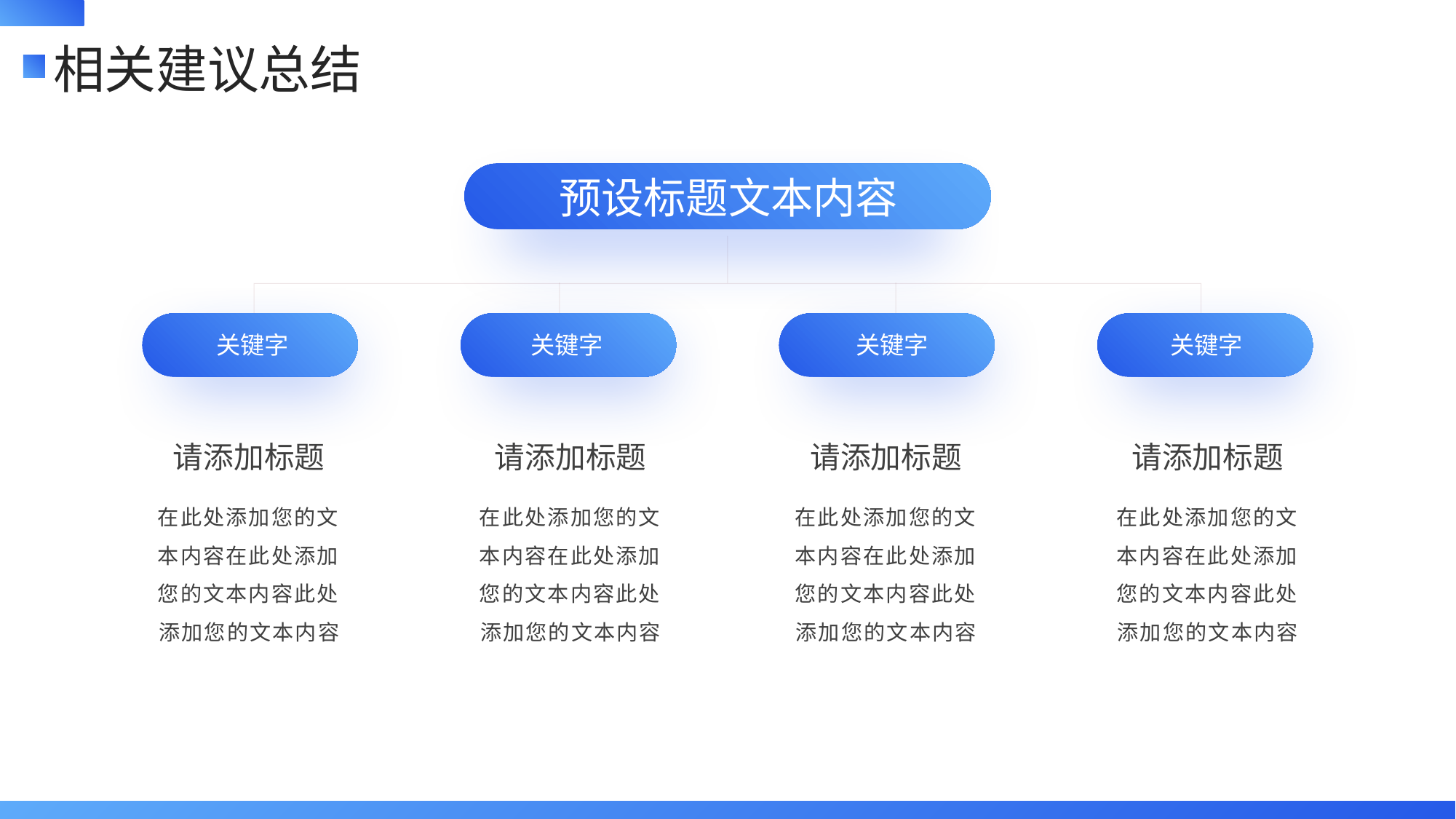

预设标题文本内容

关键字
关键字
关键字
关键字

请添加标题
请添加标题
请添加标题
请添加标题
在此处添加您的文本内容在此处添加您的文本内容此处添加您的文本内容
在此处添加您的文本内容在此处添加您的文本内容此处添加您的文本内容
在此处添加您的文本内容在此处添加您的文本内容此处添加您的文本内容
在此处添加您的文本内容在此处添加您的文本内容此处添加您的文本内容